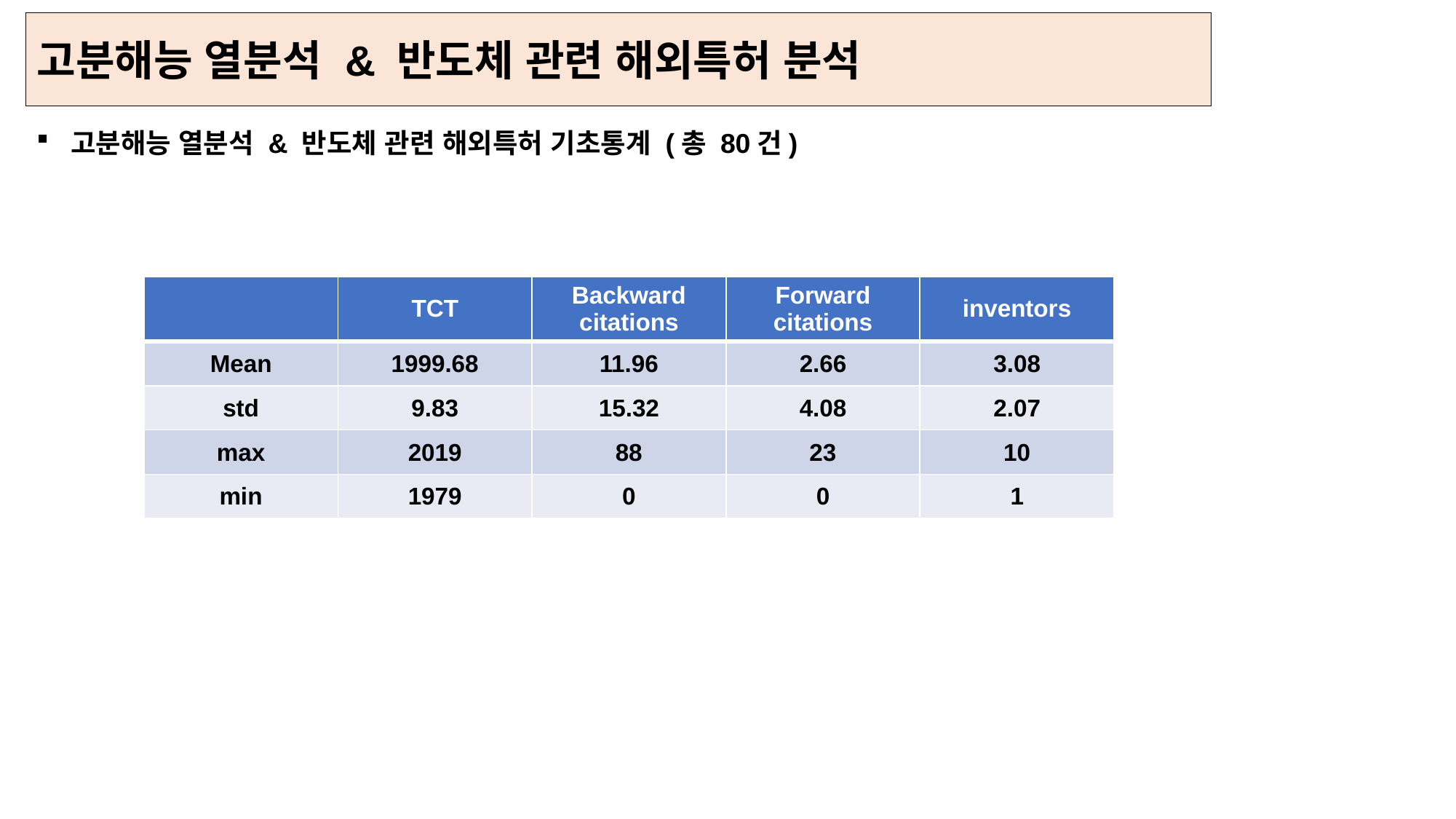

# 고분해능 열분석 & 반도체 관련 해외특허 분석
고분해능 열분석 & 반도체 관련 해외특허 기초통계 (총 80건)
|  | TCT | Backward citations | Forward citations | inventors |
| --- | --- | --- | --- | --- |
| Mean | 1999.68 | 11.96 | 2.66 | 3.08 |
| std | 9.83 | 15.32 | 4.08 | 2.07 |
| max | 2019 | 88 | 23 | 10 |
| min | 1979 | 0 | 0 | 1 |